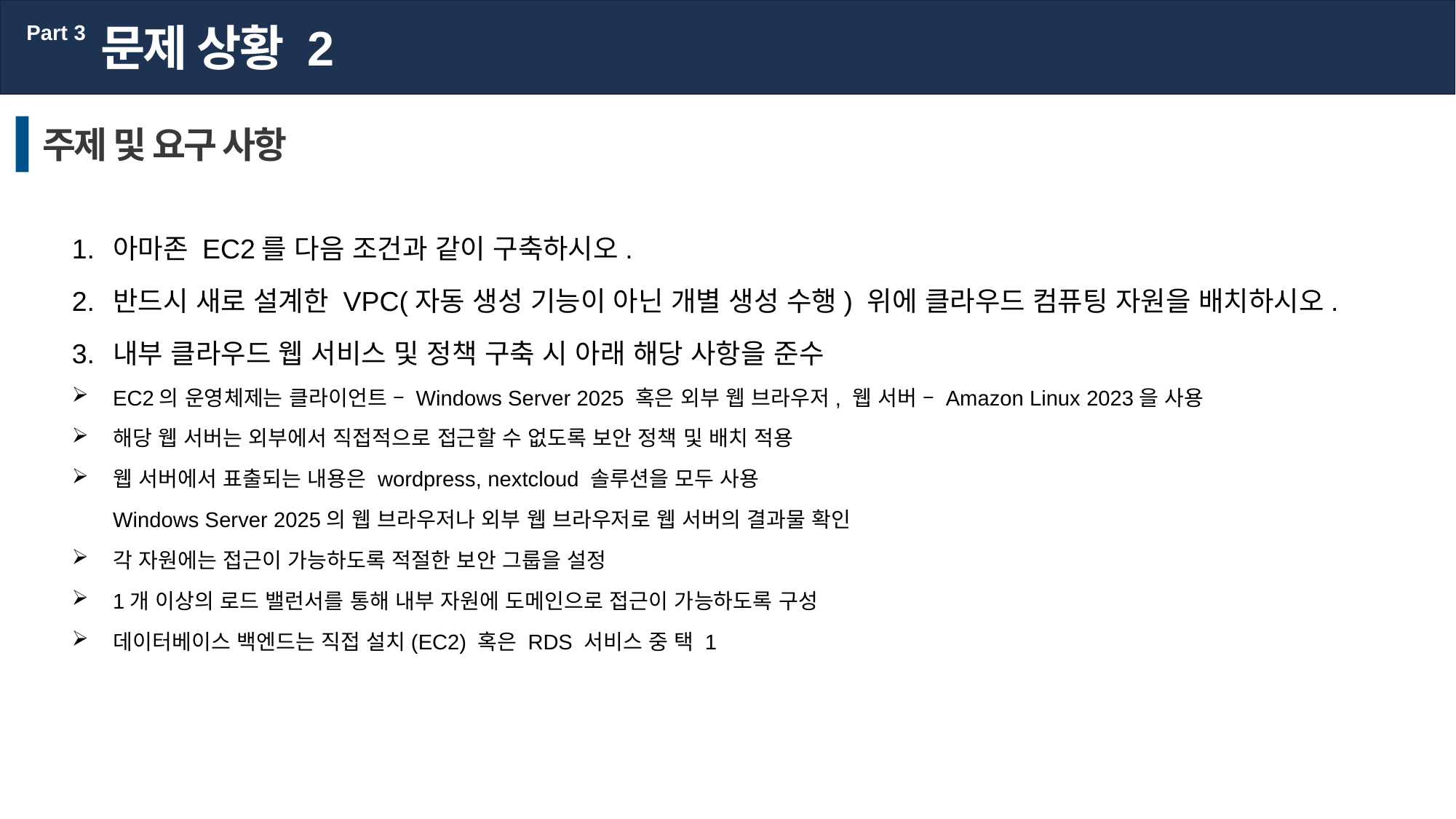

문제 상황 2
Part 3

주제 및 요구 사항
아마존 EC2를 다음 조건과 같이 구축하시오.
반드시 새로 설계한 VPC(자동 생성 기능이 아닌 개별 생성 수행) 위에 클라우드 컴퓨팅 자원을 배치하시오.
내부 클라우드 웹 서비스 및 정책 구축 시 아래 해당 사항을 준수
EC2의 운영체제는 클라이언트 – Windows Server 2025 혹은 외부 웹 브라우저, 웹 서버 – Amazon Linux 2023을 사용
해당 웹 서버는 외부에서 직접적으로 접근할 수 없도록 보안 정책 및 배치 적용
웹 서버에서 표출되는 내용은 wordpress, nextcloud 솔루션을 모두 사용
Windows Server 2025의 웹 브라우저나 외부 웹 브라우저로 웹 서버의 결과물 확인
각 자원에는 접근이 가능하도록 적절한 보안 그룹을 설정
1개 이상의 로드 밸런서를 통해 내부 자원에 도메인으로 접근이 가능하도록 구성
데이터베이스 백엔드는 직접 설치(EC2) 혹은 RDS 서비스 중 택 1